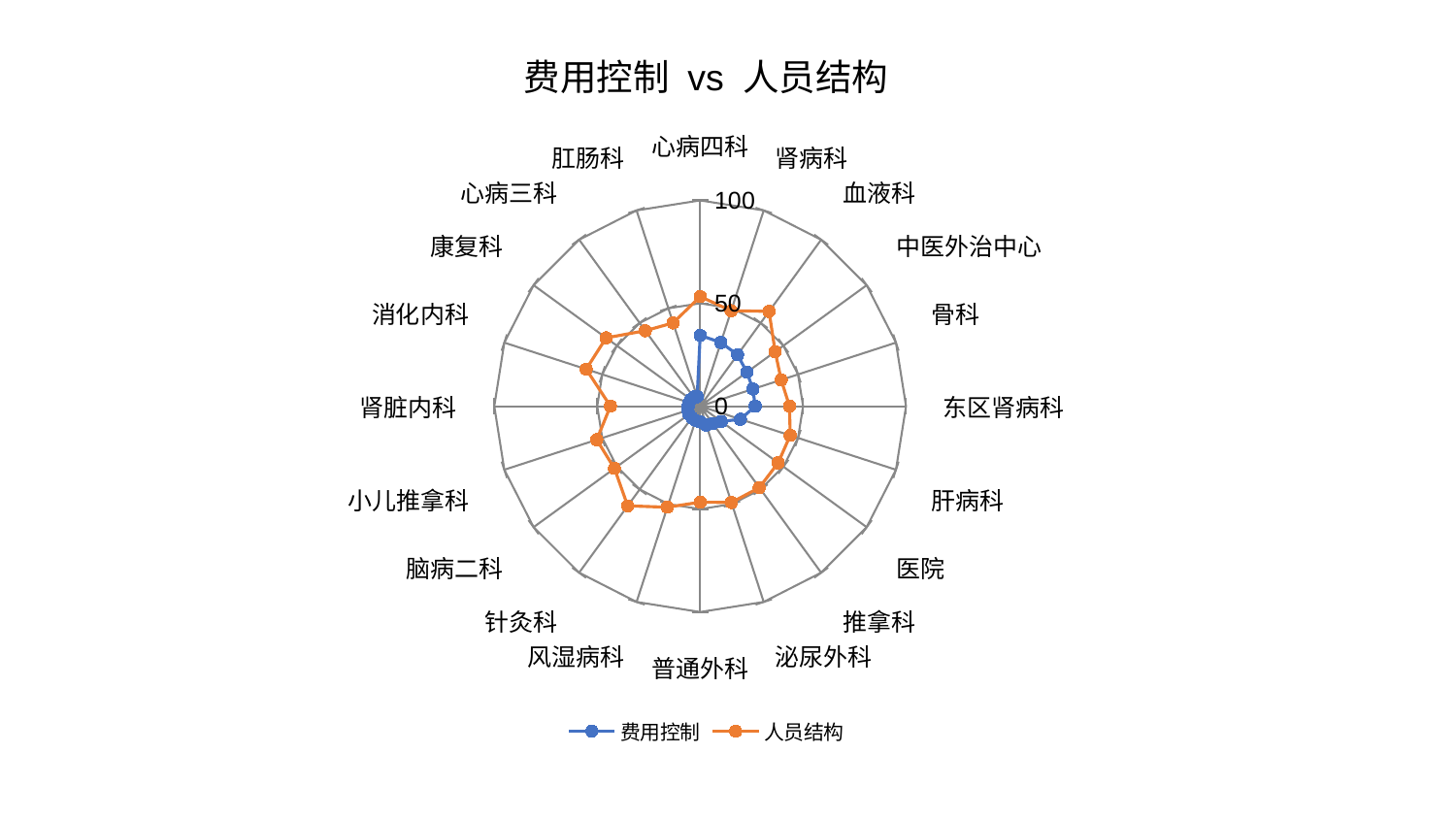

### Chart: 费用控制 vs 人员结构

| Category | 费用控制 | 人员结构 |
|---|---|---|
| 心病四科 | 34.427144403428244 | 53.28147222666626 |
| 肾病科 | 32.56311745736739 | 48.74620443697232 |
| 血液科 | 30.899519948864118 | 56.95563730883416 |
| 中医外治中心 | 28.09004056720858 | 45.05011927572072 |
| 骨科 | 26.937308588173707 | 41.403742501824325 |
| 东区肾病科 | 26.764172832510837 | 43.40916927095489 |
| 肝病科 | 20.586247680956387 | 45.99116742787635 |
| 医院 | 12.653596765535733 | 46.84285883090256 |
| 推拿科 | 10.42193181587477 | 48.89906493311241 |
| 泌尿外科 | 9.643602247169522 | 49.21068745970223 |
| 普通外科 | 7.6421553681069865 | 46.63670351996307 |
| 风湿病科 | 7.262723113139858 | 51.60881035392464 |
| 针灸科 | 6.902819551846507 | 59.87580342904919 |
| 脑病二科 | 6.748649961015865 | 51.469564599332664 |
| 小儿推拿科 | 6.310366706390556 | 52.82441316931411 |
| 肾脏内科 | 5.853914191194315 | 43.57482940119198 |
| 消化内科 | 5.671248000691931 | 58.205942690406424 |
| 康复科 | 5.4745904083545005 | 56.46178992531378 |
| 心病三科 | 5.43778037573704 | 45.34491023883906 |
| 肛肠科 | 4.750288307216526 | 42.55865092923047 |
42